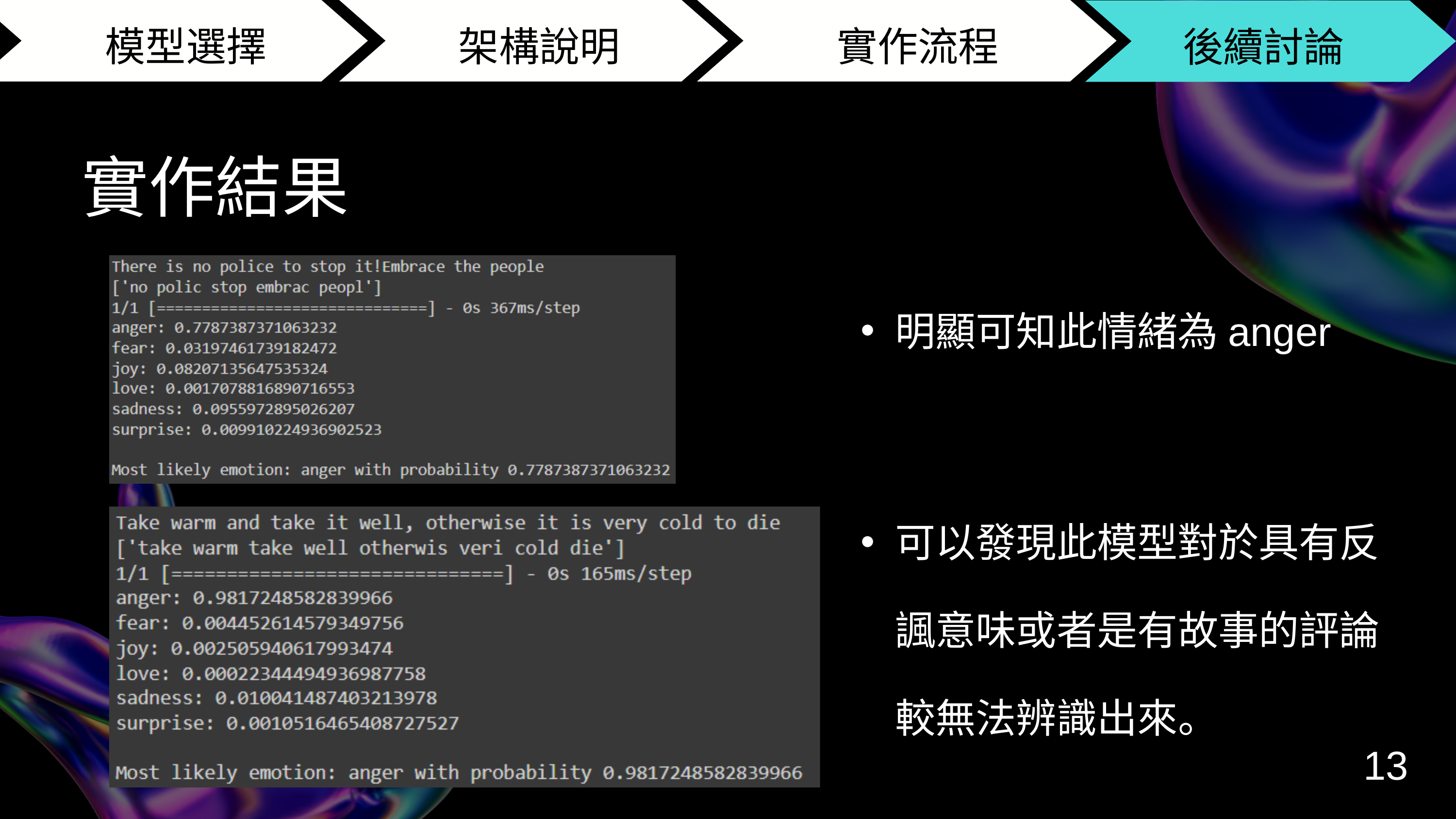

模型選擇

架構說明

 實作流程

後續討論
實作結果

明顯可知此情緒為anger

可以發現此模型對於具有反諷意味或者是有故事的評論較無法辨識出來。

13